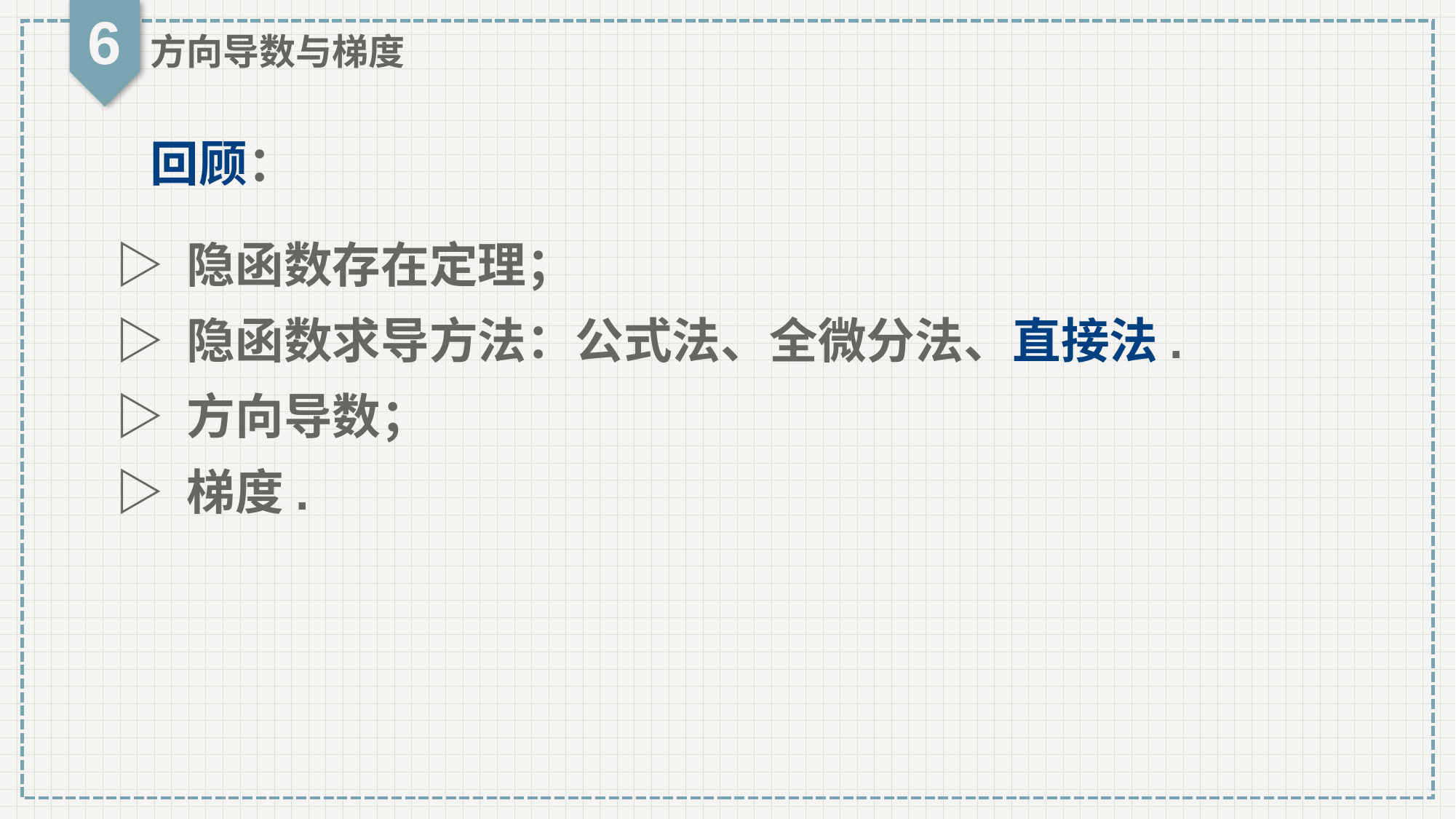

6
方向导数与梯度
回顾：
▷ 隐函数存在定理；
▷ 隐函数求导方法：公式法、全微分法、直接法.
▷ 方向导数；
▷ 梯度.